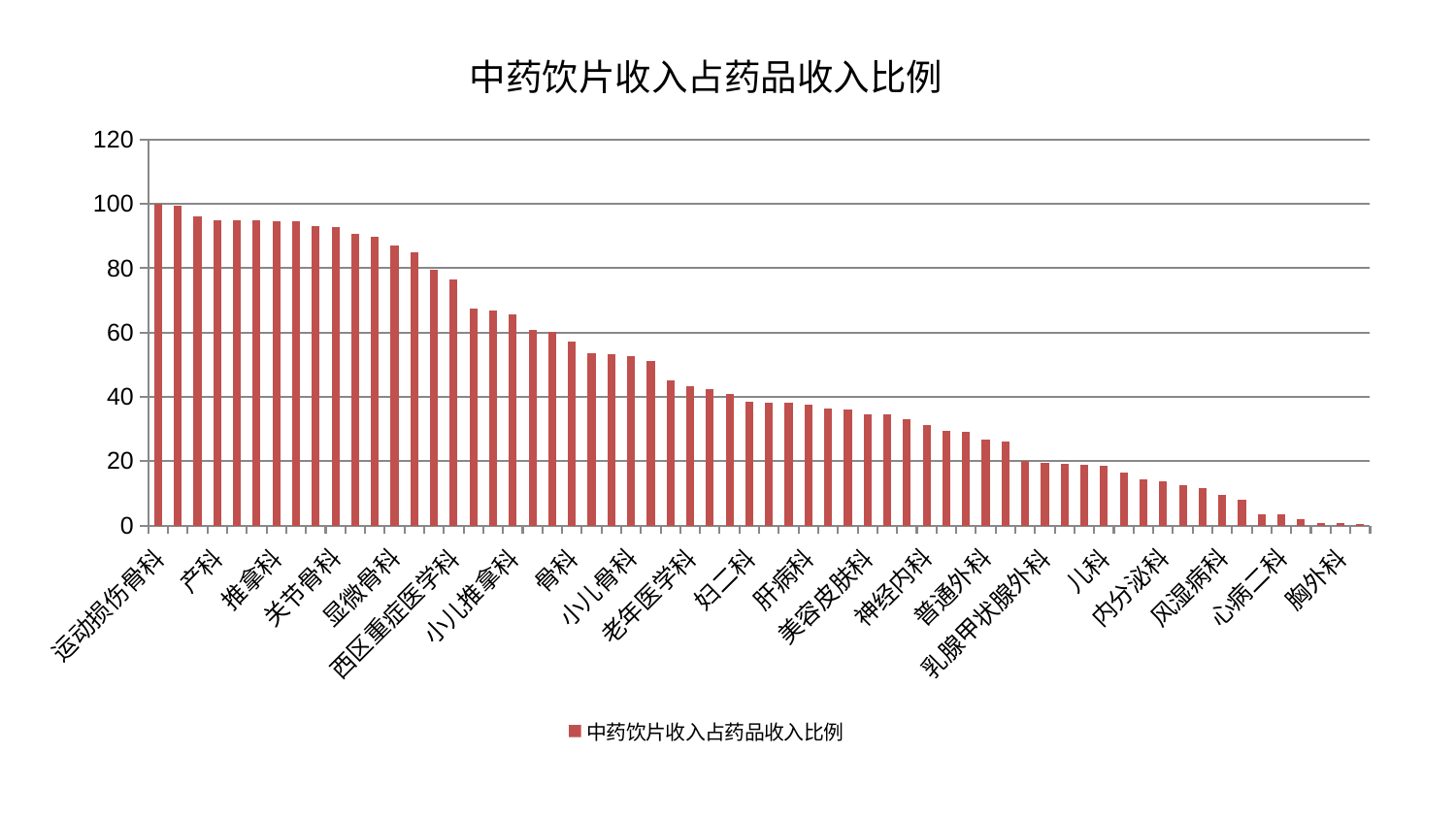

### Chart: 中药饮片收入占药品收入比例

| Category | 中药饮片收入占药品收入比例 |
|---|---|
| 运动损伤骨科 | 100.0 |
| 脑病三科 | 99.42571985405573 |
| 创伤骨科 | 96.15422030949743 |
| 产科 | 95.00659305572529 |
| 血液科 | 94.89765639614096 |
| 脊柱骨科 | 94.8935037668574 |
| 推拿科 | 94.72616169032823 |
| 东区肾病科 | 94.55409905166171 |
| 心病一科 | 93.09504770857083 |
| 关节骨科 | 92.96283099830407 |
| 肿瘤内科 | 90.58450159192853 |
| 重症医学科 | 89.80333611977095 |
| 显微骨科 | 87.1107904194886 |
| 神经外科 | 85.04489626414619 |
| 东区重症医学科 | 79.60761488058714 |
| 西区重症医学科 | 76.54019746503394 |
| 耳鼻喉科 | 67.49833937552414 |
| 脑病二科 | 66.8192180967761 |
| 小儿推拿科 | 65.62933780073963 |
| 针灸科 | 60.772917658187254 |
| 治未病中心 | 60.29609930956829 |
| 骨科 | 57.269488445268564 |
| 泌尿外科 | 53.53010202187284 |
| 脑病一科 | 53.20480849470033 |
| 小儿骨科 | 52.81381751039507 |
| 综合内科 | 51.13020436868487 |
| 周围血管科 | 45.07012730072922 |
| 老年医学科 | 43.398826956071616 |
| 妇科 | 42.44715001355481 |
| 肝胆外科 | 40.97353592573451 |
| 妇二科 | 38.337880401738225 |
| 肾脏内科 | 38.17772444917717 |
| 微创骨科 | 38.09749002155991 |
| 肝病科 | 37.46961906127028 |
| 呼吸内科 | 36.25713074045614 |
| 中医经典科 | 36.17894795784639 |
| 美容皮肤科 | 34.57460648733912 |
| 皮肤科 | 34.47515202309006 |
| 肾病科 | 33.1895945808862 |
| 神经内科 | 31.246830893376774 |
| 心病四科 | 29.390039266013694 |
| 妇科妇二科合并 | 29.13459686638545 |
| 普通外科 | 26.734493136654724 |
| 医院 | 26.125493293504928 |
| 心血管内科 | 20.044557029065597 |
| 乳腺甲状腺外科 | 19.504144520627587 |
| 脾胃病科 | 19.126918352637915 |
| 消化内科 | 18.990557750932307 |
| 儿科 | 18.413775705209304 |
| 中医外治中心 | 16.430978374548545 |
| 脾胃科消化科合并 | 14.301119720046373 |
| 内分泌科 | 13.762003005821516 |
| 康复科 | 12.581119634097675 |
| 口腔科 | 11.645632700772536 |
| 风湿病科 | 9.550082829131219 |
| 心病三科 | 7.881132240126987 |
| 眼科 | 3.4614346867755628 |
| 心病二科 | 3.366690916163395 |
| 男科 | 2.0580436966803344 |
| 肛肠科 | 0.711102160159051 |
| 胸外科 | 0.6709888508944561 |
| 身心医学科 | 0.5610357951609958 |
255